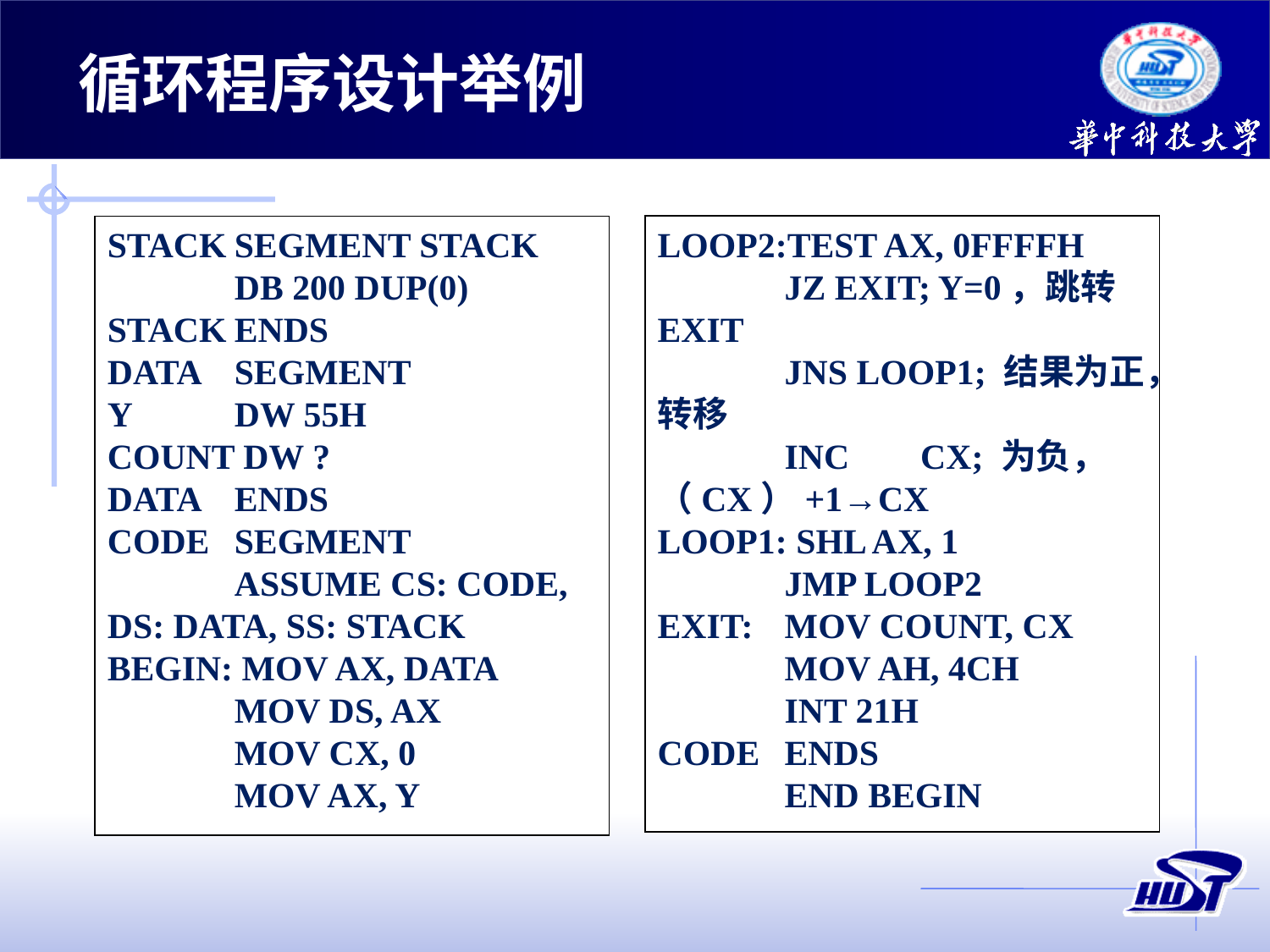

循环程序设计举例
LOOP2:TEST AX, 0FFFFH
	JZ EXIT; Y=0，跳转EXIT
	JNS LOOP1; 结果为正，转移
	INC	 CX; 为负，（CX）+1→CX
LOOP1: SHL AX, 1
	JMP LOOP2
EXIT:	MOV COUNT, CX
	MOV AH, 4CH
	INT 21H
CODE	ENDS
	END BEGIN

STACK	SEGMENT STACK
	DB 200 DUP(0)
STACK	ENDS
DATA	SEGMENT
Y	DW 55H
COUNT DW ?
DATA	ENDS
CODE	SEGMENT
	ASSUME CS: CODE, DS: DATA, SS: STACK
BEGIN: MOV AX, DATA
	MOV DS, AX
	MOV CX, 0
	MOV AX, Y